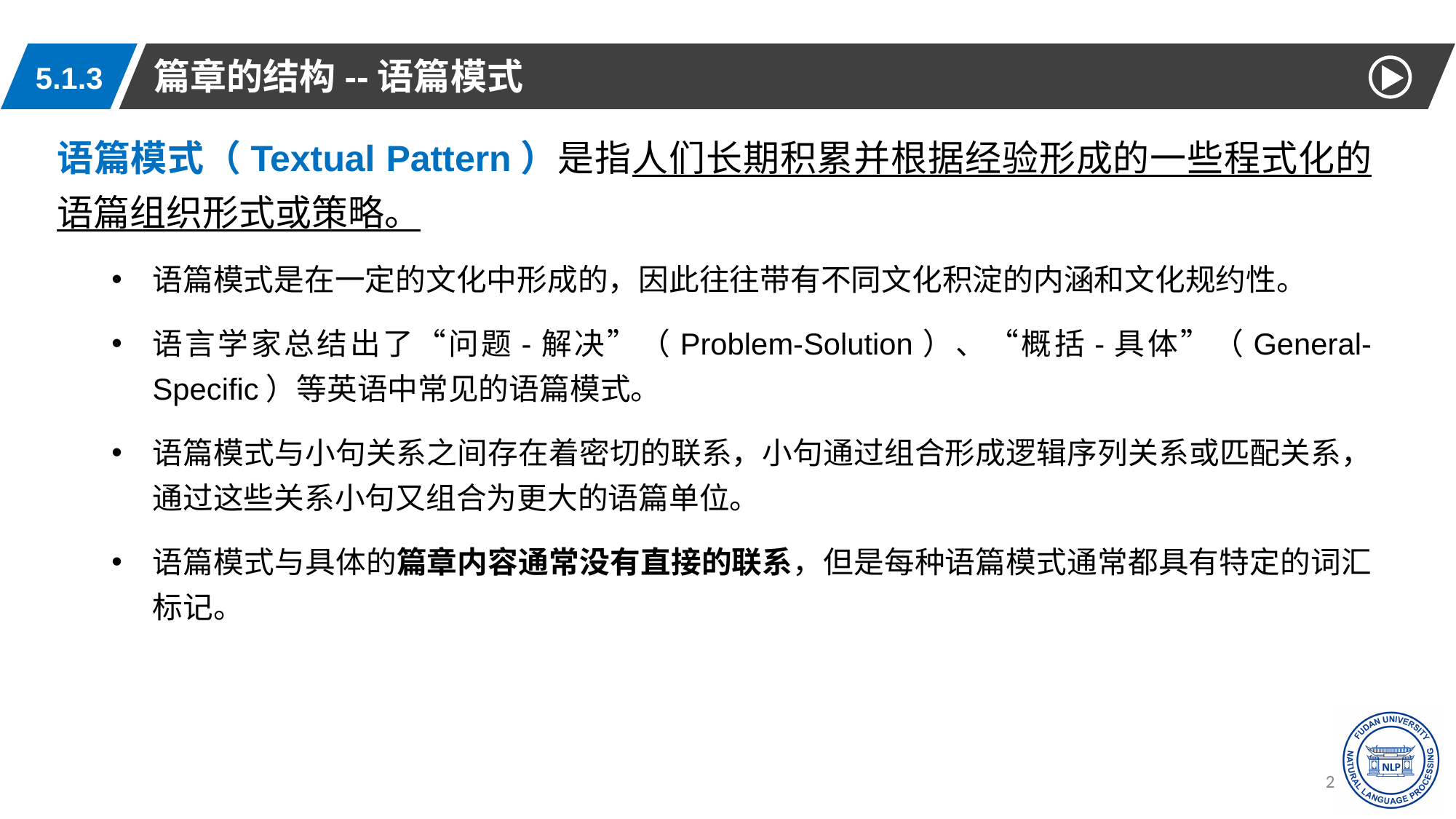

篇章的结构--语篇模式
5.1.3

语篇模式（Textual Pattern）是指人们长期积累并根据经验形成的一些程式化的语篇组织形式或策略。
语篇模式是在一定的文化中形成的，因此往往带有不同文化积淀的内涵和文化规约性。
语言学家总结出了“问题-解决”（Problem-Solution）、“概括-具体”（General-Specific）等英语中常见的语篇模式。
语篇模式与小句关系之间存在着密切的联系，小句通过组合形成逻辑序列关系或匹配关系，通过这些关系小句又组合为更大的语篇单位。
语篇模式与具体的篇章内容通常没有直接的联系，但是每种语篇模式通常都具有特定的词汇标记。

22